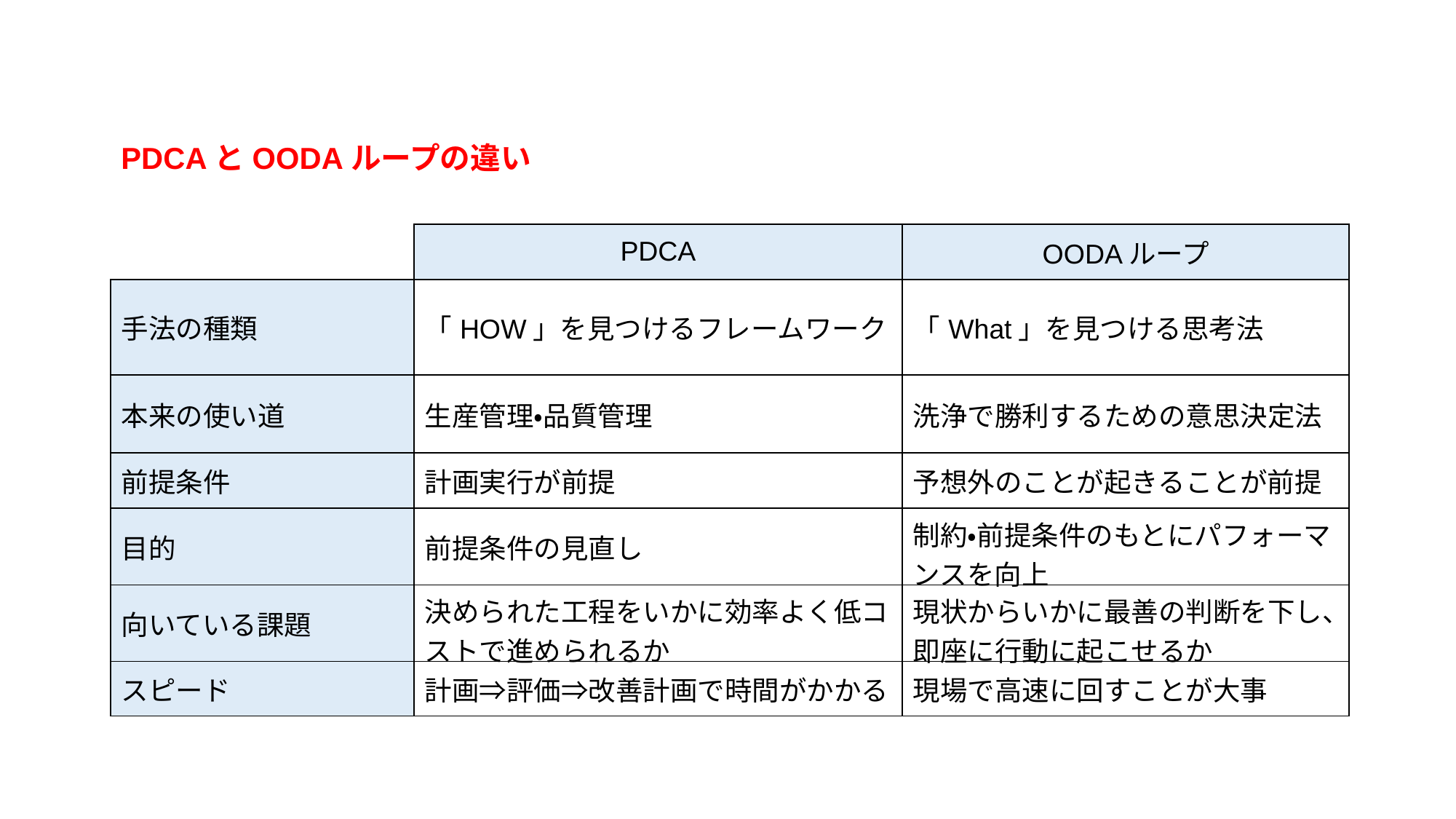

PDCAとOODAループの違い
|  | PDCA | OODAループ |
| --- | --- | --- |
| 手法の種類 | 「HOW」を見つけるフレームワーク | 「What」を見つける思考法 |
| 本来の使い道 | 生産管理・品質管理 | 洗浄で勝利するための意思決定法 |
| 前提条件 | 計画実行が前提 | 予想外のことが起きることが前提 |
| 目的 | 前提条件の見直し | 制約・前提条件のもとにパフォーマンスを向上 |
| 向いている課題 | 決められた工程をいかに効率よく低コストで進められるか | 現状からいかに最善の判断を下し、即座に行動に起こせるか |
| スピード | 計画⇒評価⇒改善計画で時間がかかる | 現場で高速に回すことが大事 |